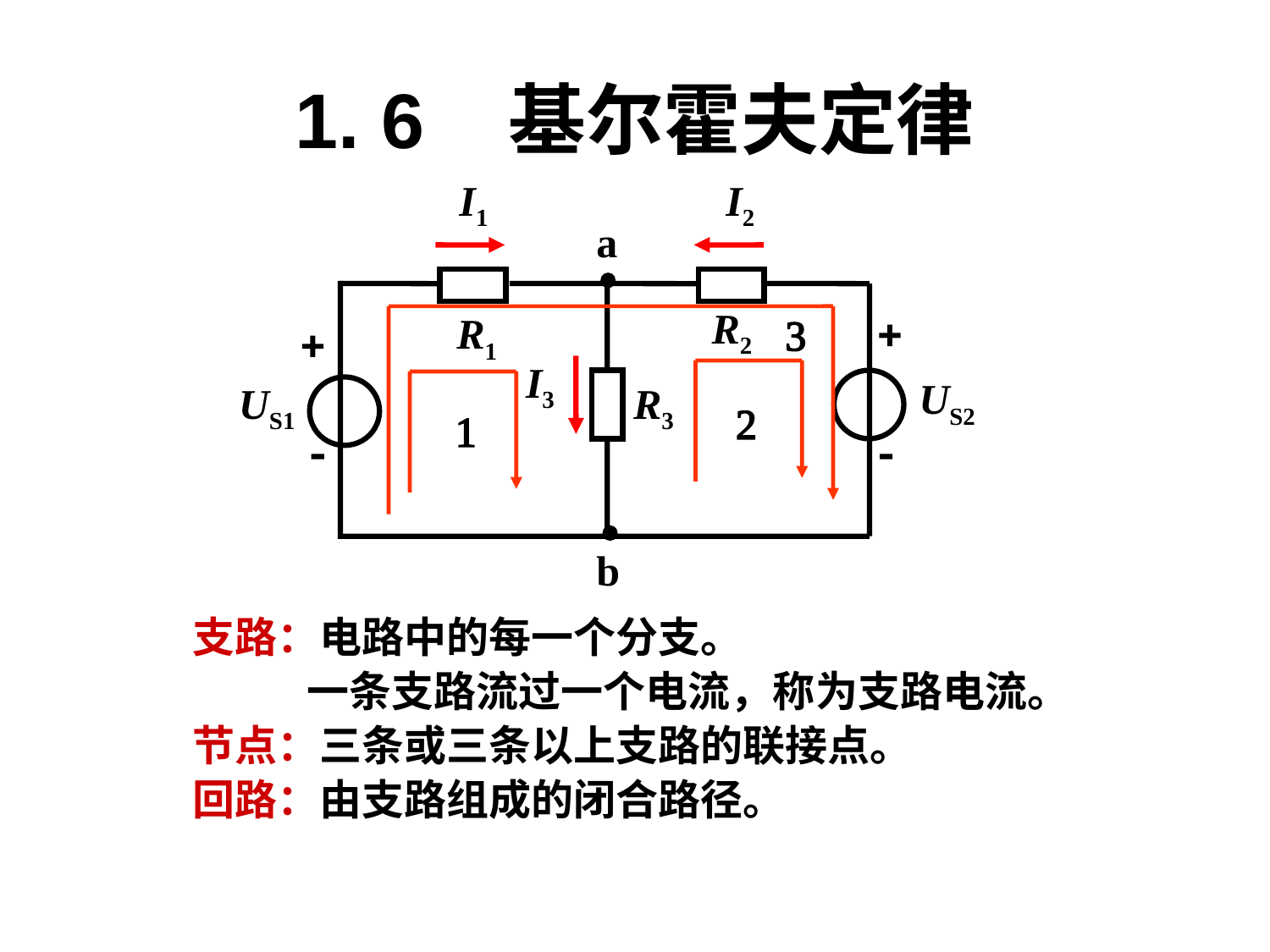

# 1. 6   基尔霍夫定律
I1

I2

a

R2
+
R1

+

US2
US1

R3
 −
−

b
3

I3

2

1
支路：电路中的每一个分支。
           一条支路流过一个电流，称为支路电流。
节点：三条或三条以上支路的联接点。
回路：由支路组成的闭合路径。